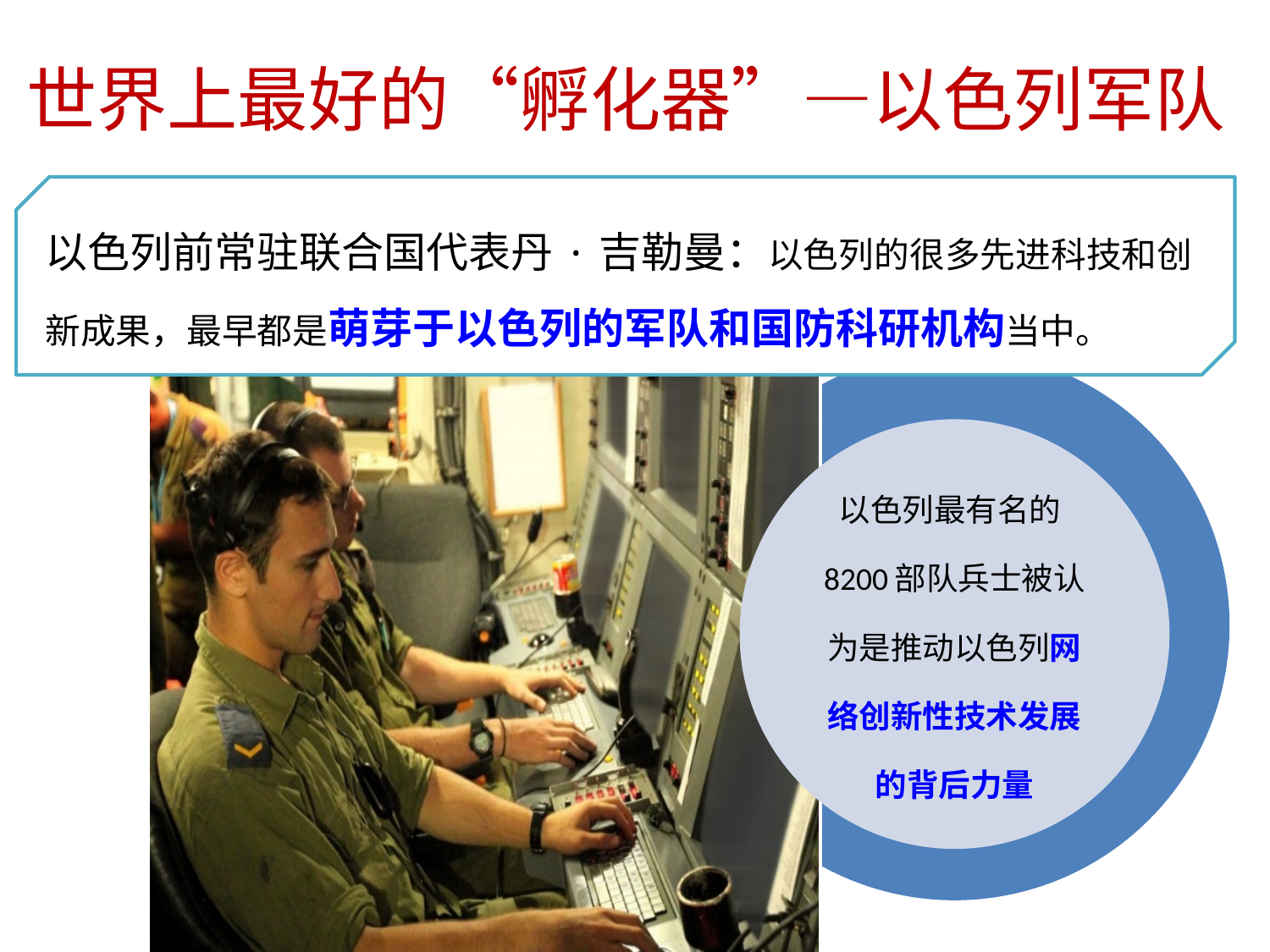

# 世界上最好的“孵化器”—以色列军队
以色列前常驻联合国代表丹·吉勒曼：以色列的很多先进科技和创新成果，最早都是萌芽于以色列的军队和国防科研机构当中。
以色列最有名的8200部队兵士被认为是推动以色列网络创新性技术发展的背后力量